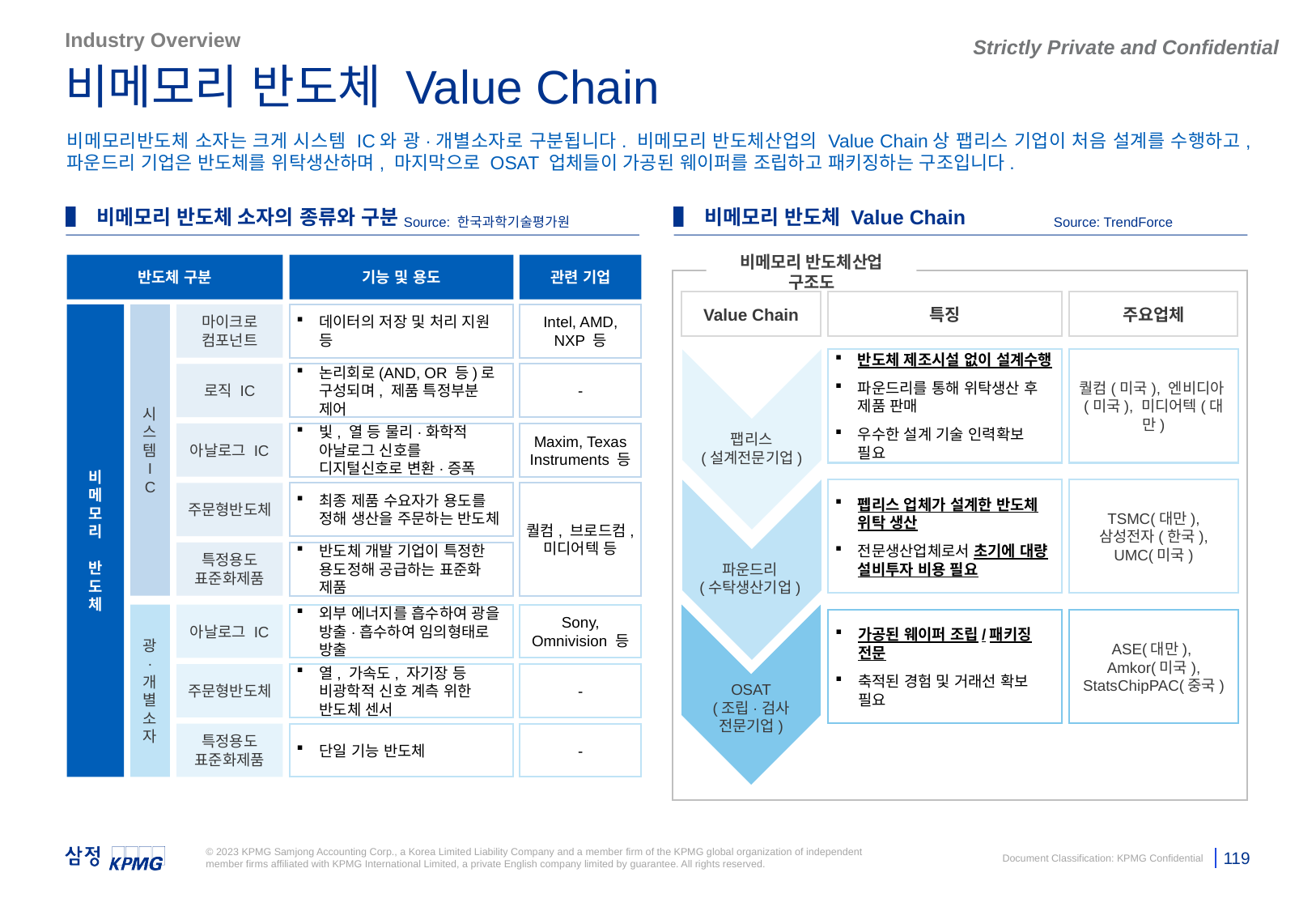

Industry Overview
비메모리 반도체 Value Chain
비메모리반도체 소자는 크게 시스템 IC와 광·개별소자로 구분됩니다. 비메모리 반도체산업의 Value Chain상 팹리스 기업이 처음 설계를 수행하고, 파운드리 기업은 반도체를 위탁생산하며, 마지막으로 OSAT 업체들이 가공된 웨이퍼를 조립하고 패키징하는 구조입니다.
▌ 비메모리 반도체 소자의 종류와 구분

▌ 비메모리 반도체 Value Chain

Source: 한국과학기술평가원
Source: TrendForce
비메모리 반도체산업 구조도
반도체 구분
기능 및 용도
관련 기업

Value Chain
특징
주요업체
시
스
템
I
C
비
메
모
리

반
도
체
마이크로
컴포넌트
데이터의 저장 및 처리 지원 등
Intel, AMD, NXP 등
반도체 제조시설 없이 설계수행
파운드리를 통해 위탁생산 후 제품 판매
우수한 설계 기술 인력확보 필요
퀄컴(미국), 엔비디아(미국), 미디어텍(대만)
로직 IC
논리회로(AND, OR 등)로 구성되며, 제품 특정부분 제어
-

아날로그 IC
빛, 열 등 물리·화학적 아날로그 신호를 디지털신호로 변환·증폭
Maxim, Texas Instruments 등
팹리스
(설계전문기업)
펩리스 업체가 설계한 반도체 위탁 생산
전문생산업체로서 초기에 대량 설비투자 비용 필요
TSMC(대만), 삼성전자(한국), UMC(미국)
최종 제품 수요자가 용도를 정해 생산을 주문하는 반도체
퀄컴, 브로드컴, 미디어텍 등
주문형반도체

반도체 개발 기업이 특정한 용도정해 공급하는 표준화 제품
특정용도
표준화제품
파운드리
(수탁생산기업)
광
·
개
별
소
자
아날로그 IC
외부 에너지를 흡수하여 광을 방출·흡수하여 임의형태로 방출
Sony, Omnivision 등
가공된 웨이퍼 조립/패키징 전문
축적된 경험 및 거래선 확보 필요
ASE(대만),
Amkor(미국), StatsChipPAC(중국)

주문형반도체
열, 가속도, 자기장 등 비광학적 신호 계측 위한 반도체 센서
-
OSAT
(조립·검사 전문기업)
특정용도
표준화제품
단일 기능 반도체
-